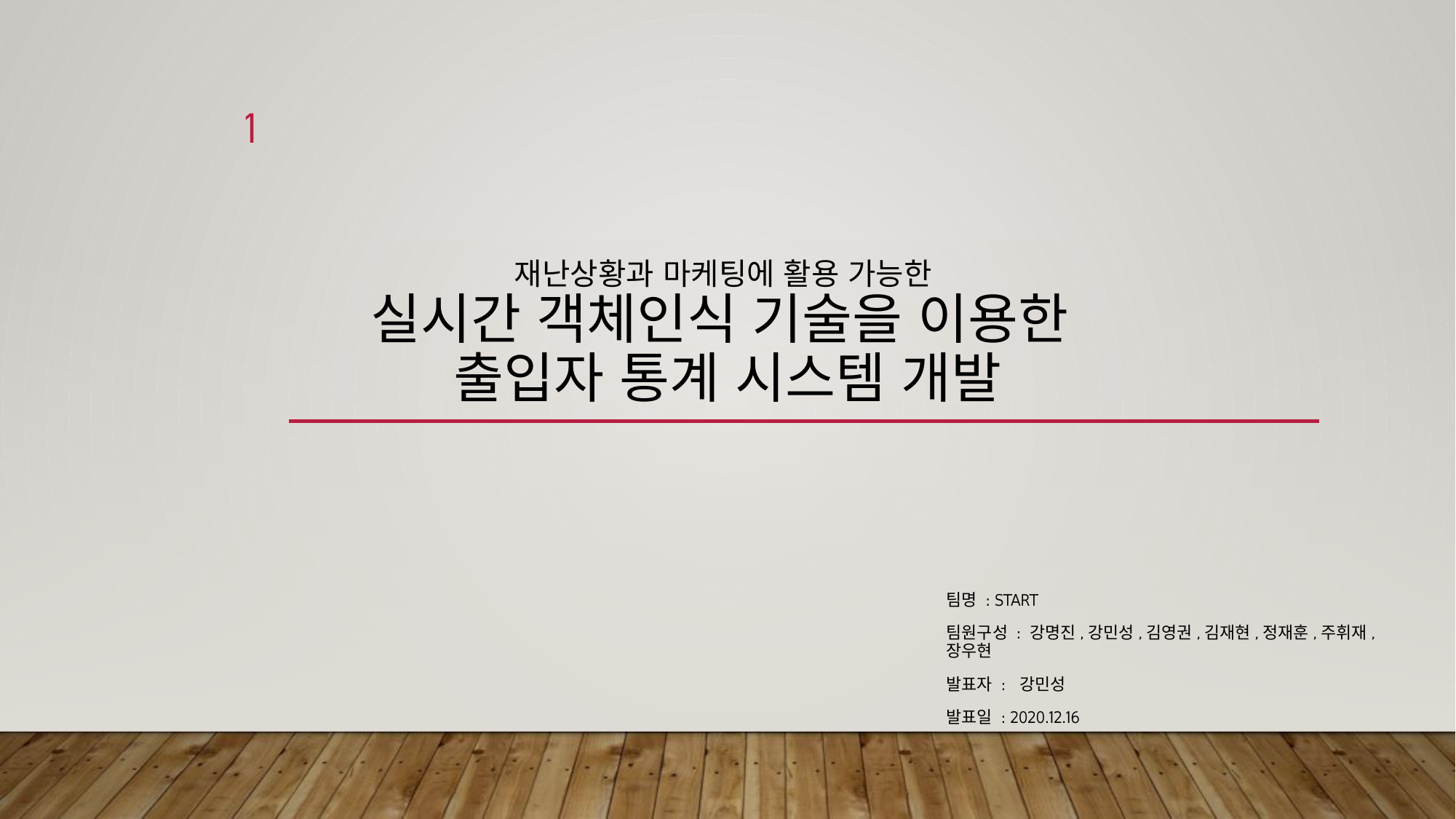

1
# 재난상황과 마케팅에 활용 가능한 실시간 객체인식 기술을 이용한 출입자 통계 시스템 개발
팀명 : START
팀원구성 : 강명진,강민성,김영권,김재현,정재훈,주휘재,장우현
발표자 :  강민성
발표일 : 2020.12.16